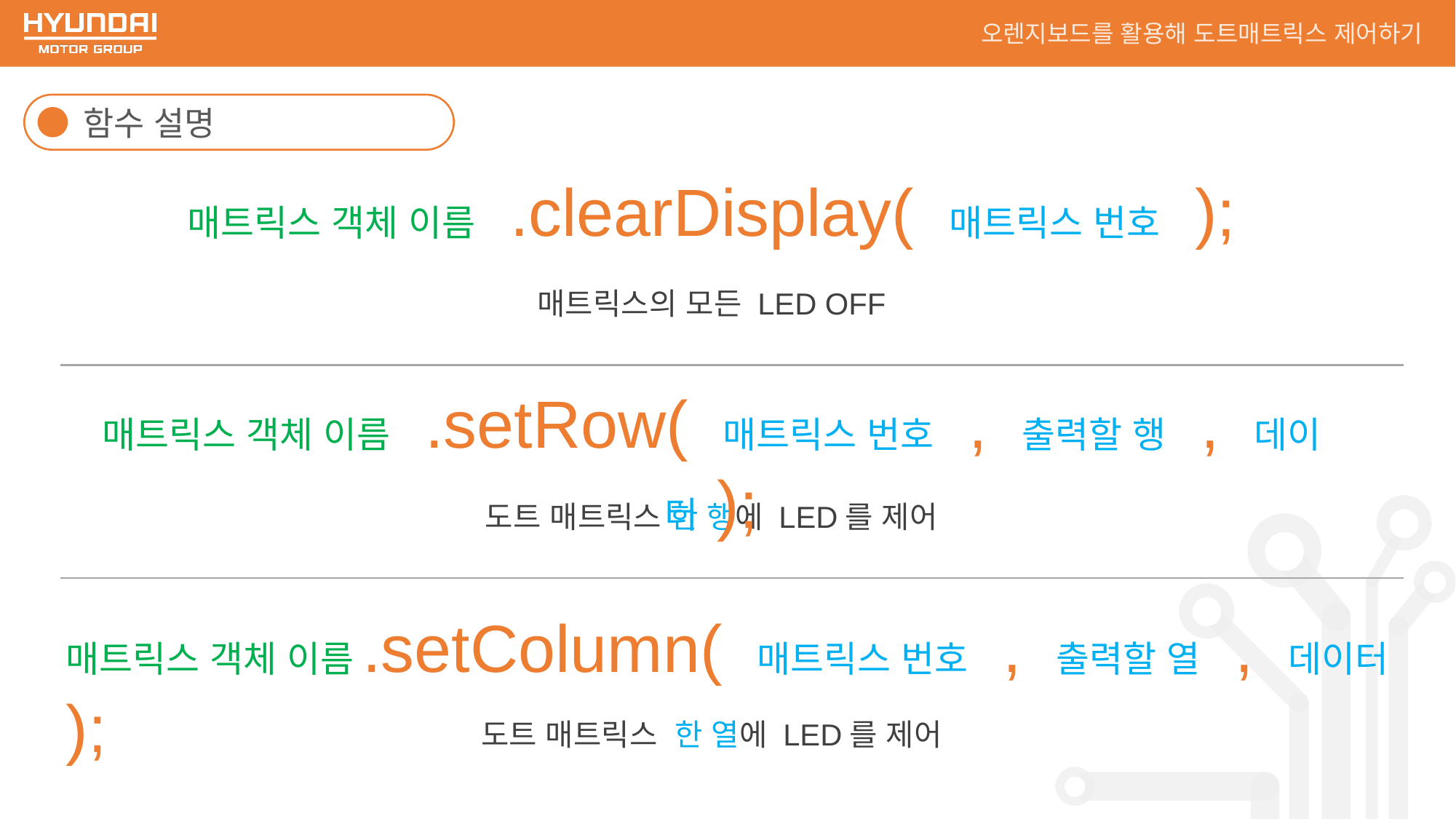

오렌지보드를 활용해 도트매트릭스 제어하기
함수 설명
매트릭스 객체 이름 .clearDisplay( 매트릭스 번호 );
매트릭스의 모든 LED OFF
매트릭스 객체 이름 .setRow( 매트릭스 번호 , 출력할 행 , 데이터 );
도트 매트릭스 한 행에 LED를 제어
매트릭스 객체 이름.setColumn( 매트릭스 번호 , 출력할 열 , 데이터 );
도트 매트릭스  한 열에 LED를 제어